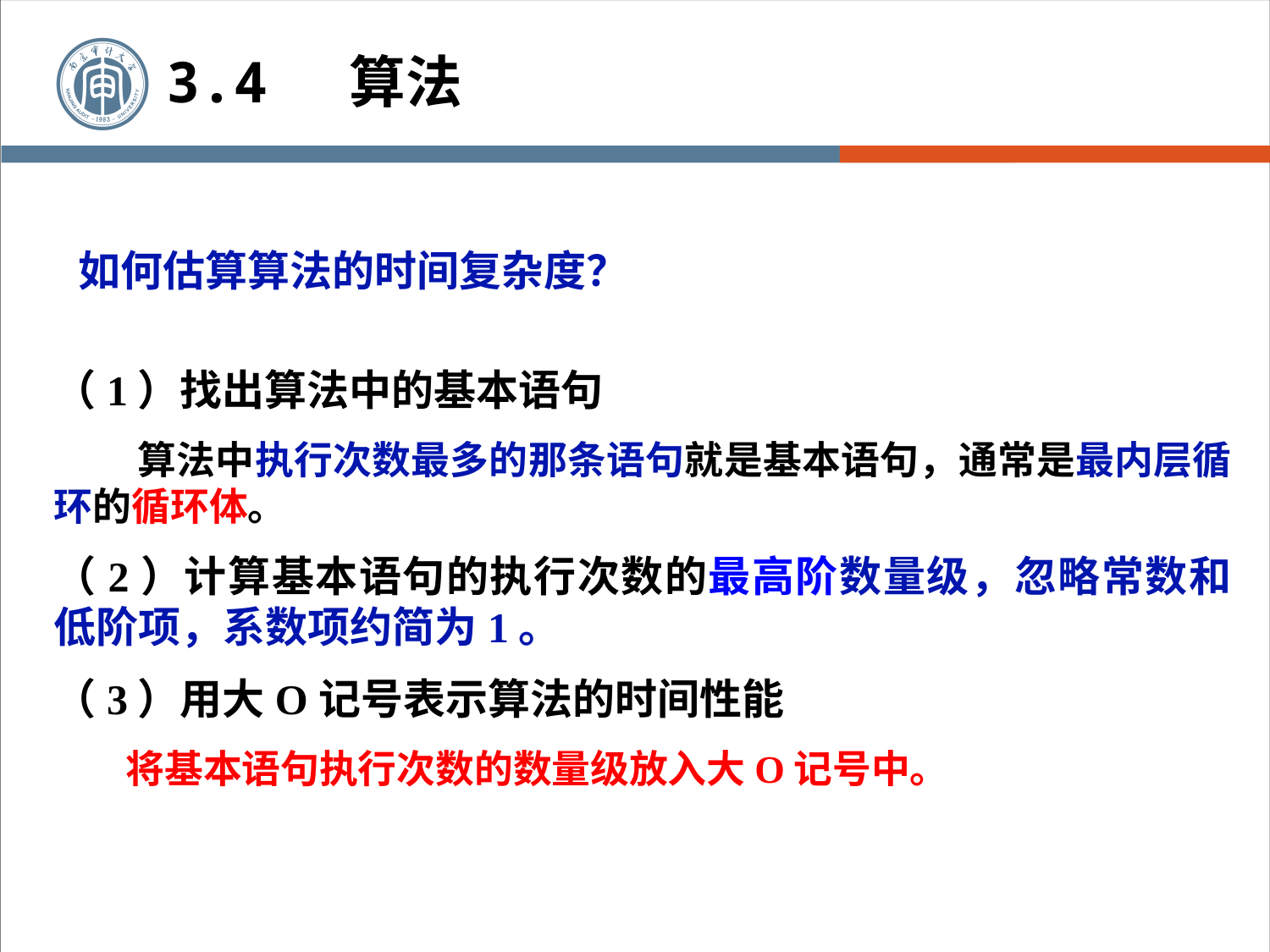

3.4  算法
如何估算算法的时间复杂度？
（1）找出算法中的基本语句
        算法中执行次数最多的那条语句就是基本语句，通常是最内层循环的循环体。
（2）计算基本语句的执行次数的最高阶数量级，忽略常数和低阶项，系数项约简为1。
（3）用大Ο记号表示算法的时间性能
       将基本语句执行次数的数量级放入大Ο记号中。